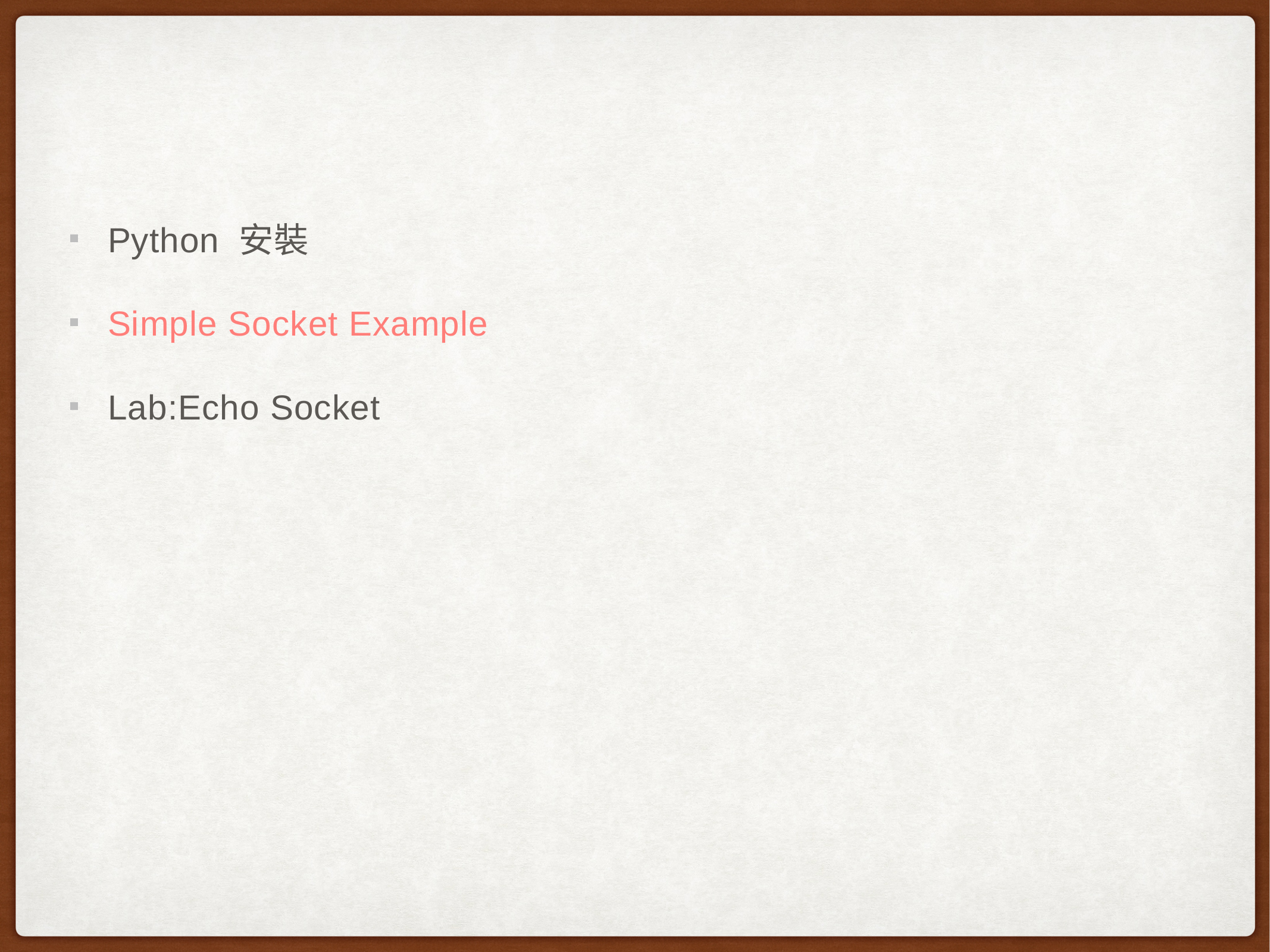

Python 安裝
Simple Socket Example
Lab:Echo Socket